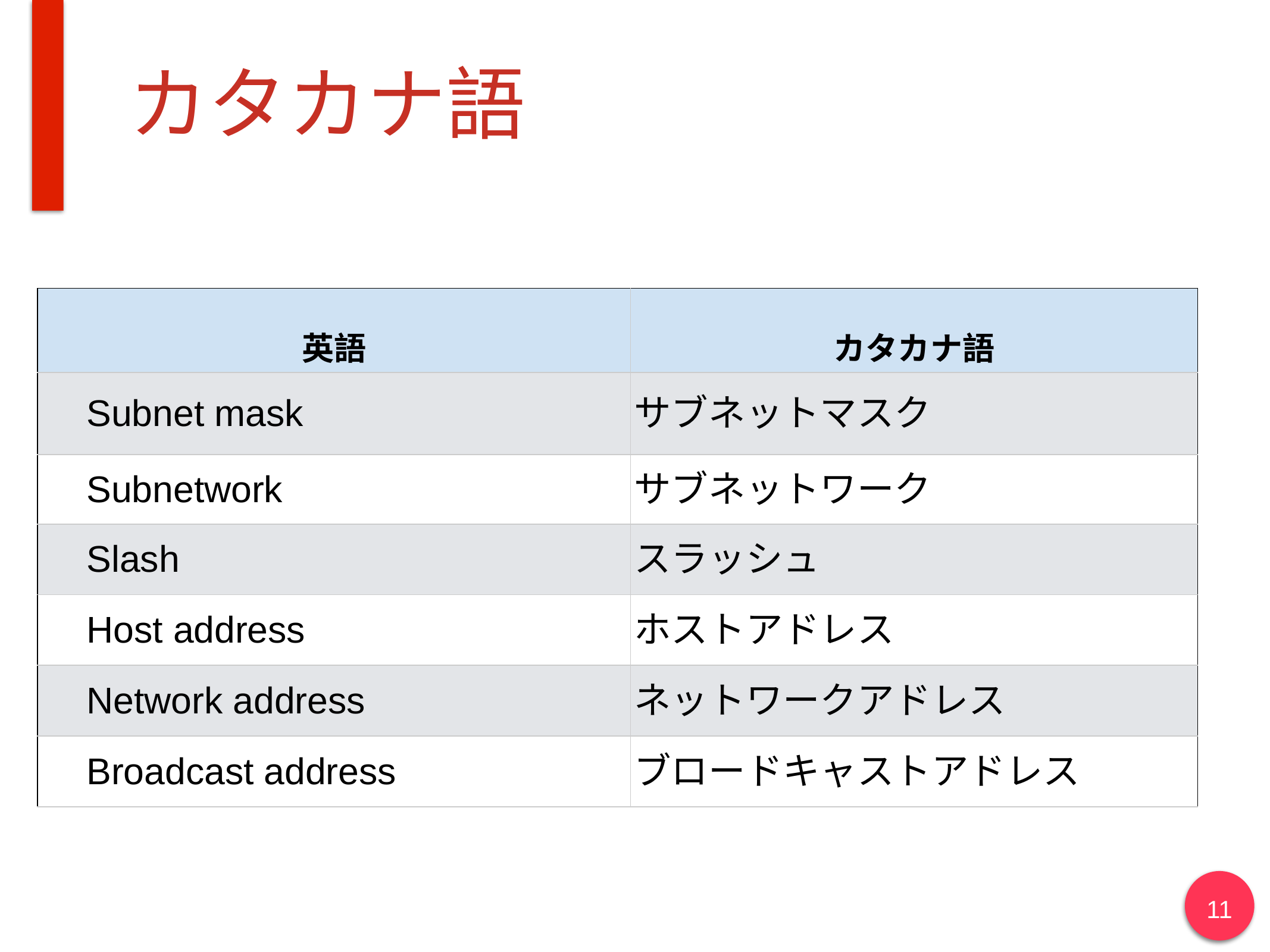

# カタカナ語
| 英語 | カタカナ語 |
| --- | --- |
| Subnet mask | サブネットマスク |
| Subnetwork | サブネットワーク |
| Slash | スラッシュ |
| Host address | ホストアドレス |
| Network address | ネットワークアドレス |
| Broadcast address | ブロードキャストアドレス |
11